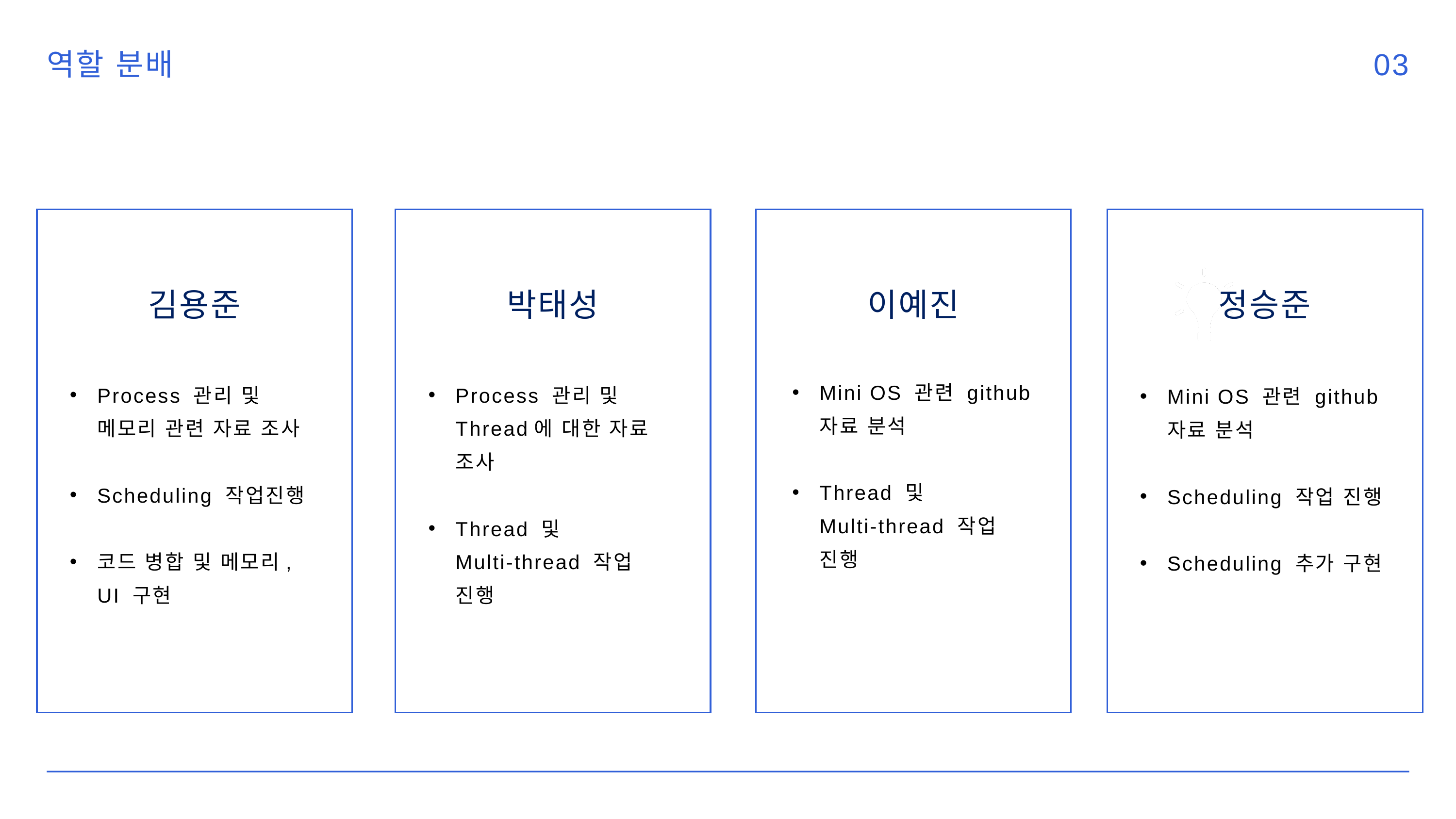

역할 분배
03

김용준
박태성
이예진
정승준
Mini OS 관련 github 자료 분석

Thread 및          Multi-thread 작업 진행

Process 관리 및 메모리 관련 자료 조사

Scheduling 작업진행

코드 병합 및 메모리, UI 구현

Process 관리 및 Thread에 대한 자료 조사

Thread 및          Multi-thread 작업 진행

Mini OS 관련 github 자료 분석

Scheduling 작업 진행

Scheduling 추가 구현